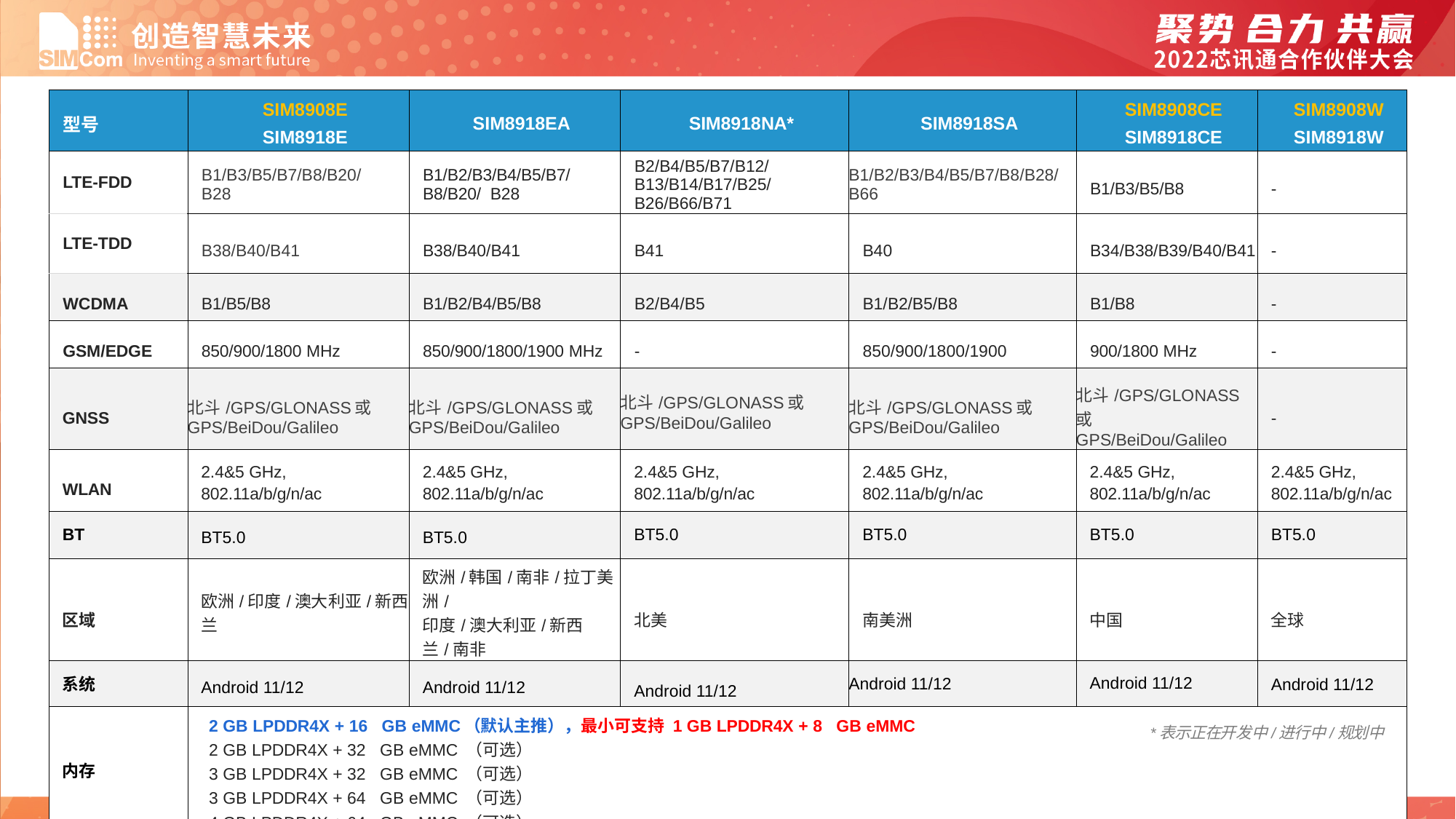

| 型号 | SIM8908E SIM8918E | SIM8918EA | SIM8918NA\* | SIM8918SA | SIM8908CE SIM8918CE | SIM8908W SIM8918W |
| --- | --- | --- | --- | --- | --- | --- |
| LTE-FDD | B1/B3/B5/B7/B8/B20/B28 | B1/B2/B3/B4/B5/B7/B8/B20/ B28 | B2/B4/B5/B7/B12/B13/B14/B17/B25/B26/B66/B71 | B1/B2/B3/B4/B5/B7/B8/B28/B66 | B1/B3/B5/B8 | - |
| LTE-TDD | B38/B40/B41 | B38/B40/B41 | B41 | B40 | B34/B38/B39/B40/B41 | - |
| WCDMA | B1/B5/B8 | B1/B2/B4/B5/B8 | B2/B4/B5 | B1/B2/B5/B8 | B1/B8 | - |
| GSM/EDGE | 850/900/1800 MHz | 850/900/1800/1900 MHz | - | 850/900/1800/1900 | 900/1800 MHz | - |
| GNSS | 北斗/GPS/GLONASS或 GPS/BeiDou/Galileo | 北斗/GPS/GLONASS或 GPS/BeiDou/Galileo | 北斗/GPS/GLONASS或 GPS/BeiDou/Galileo | 北斗/GPS/GLONASS或 GPS/BeiDou/Galileo | 北斗/GPS/GLONASS或 GPS/BeiDou/Galileo | - |
| WLAN | 2.4&5 GHz, 802.11a/b/g/n/ac | 2.4&5 GHz, 802.11a/b/g/n/ac | 2.4&5 GHz, 802.11a/b/g/n/ac | 2.4&5 GHz, 802.11a/b/g/n/ac | 2.4&5 GHz, 802.11a/b/g/n/ac | 2.4&5 GHz, 802.11a/b/g/n/ac |
| BT | BT5.0 | BT5.0 | BT5.0 | BT5.0 | BT5.0 | BT5.0 |
| 区域 | 欧洲/印度/澳大利亚/新西兰 | 欧洲/韩国/南非/拉丁美洲/ 印度/澳大利亚/新西兰/南非 | 北美 | 南美洲 | 中国 | 全球 |
| 系统 | Android 11/12 | Android 11/12 | Android 11/12 | Android 11/12 | Android 11/12 | Android 11/12 |
| 内存 | 2 GB LPDDR4X + 16 GB eMMC（默认主推），最小可支持 1 GB LPDDR4X + 8 GB eMMC 2 GB LPDDR4X + 32 GB eMMC （可选） 3 GB LPDDR4X + 32 GB eMMC （可选） 3 GB LPDDR4X + 64 GB eMMC （可选） 4 GB LPDDR4X + 64 GB eMMC （可选） |  |  |  |  |  |
*表示正在开发中/进行中/规划中